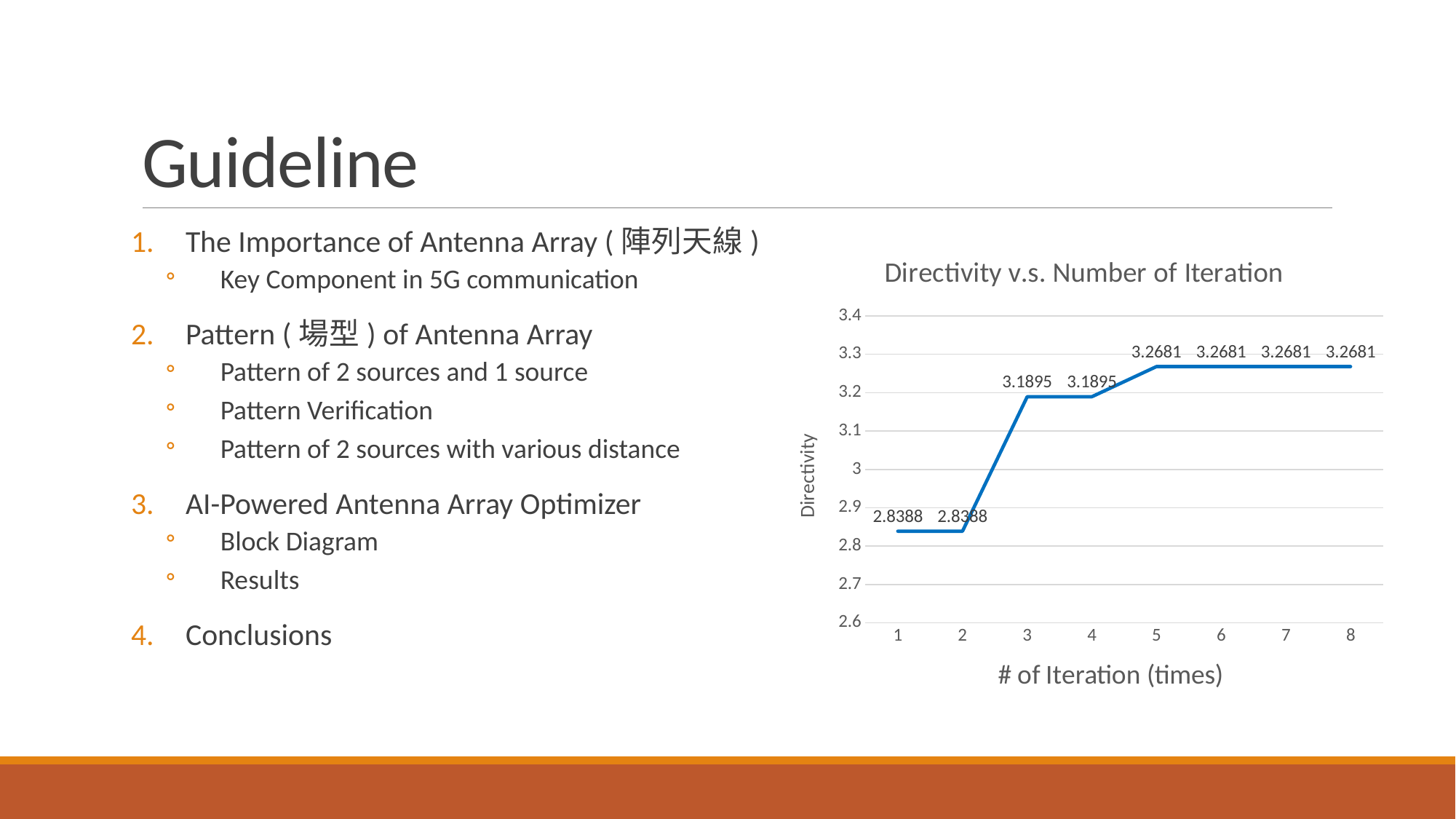

# Guideline
The Importance of Antenna Array (陣列天線)
Key Component in 5G communication
Pattern (場型) of Antenna Array
Pattern of 2 sources and 1 source
Pattern Verification
Pattern of 2 sources with various distance
AI-Powered Antenna Array Optimizer
Block Diagram
Results
Conclusions

### Chart: Directivity v.s. Number of Iteration

| Category | 欄1 |
|---|---|
| 1 | 2.8388 |
| 2 | 2.8388 |
| 3 | 3.1895 |
| 4 | 3.1895 |
| 5 | 3.2681 |
| 6 | 3.2681 |
| 7 | 3.2681 |
| 8 | 3.2681 |